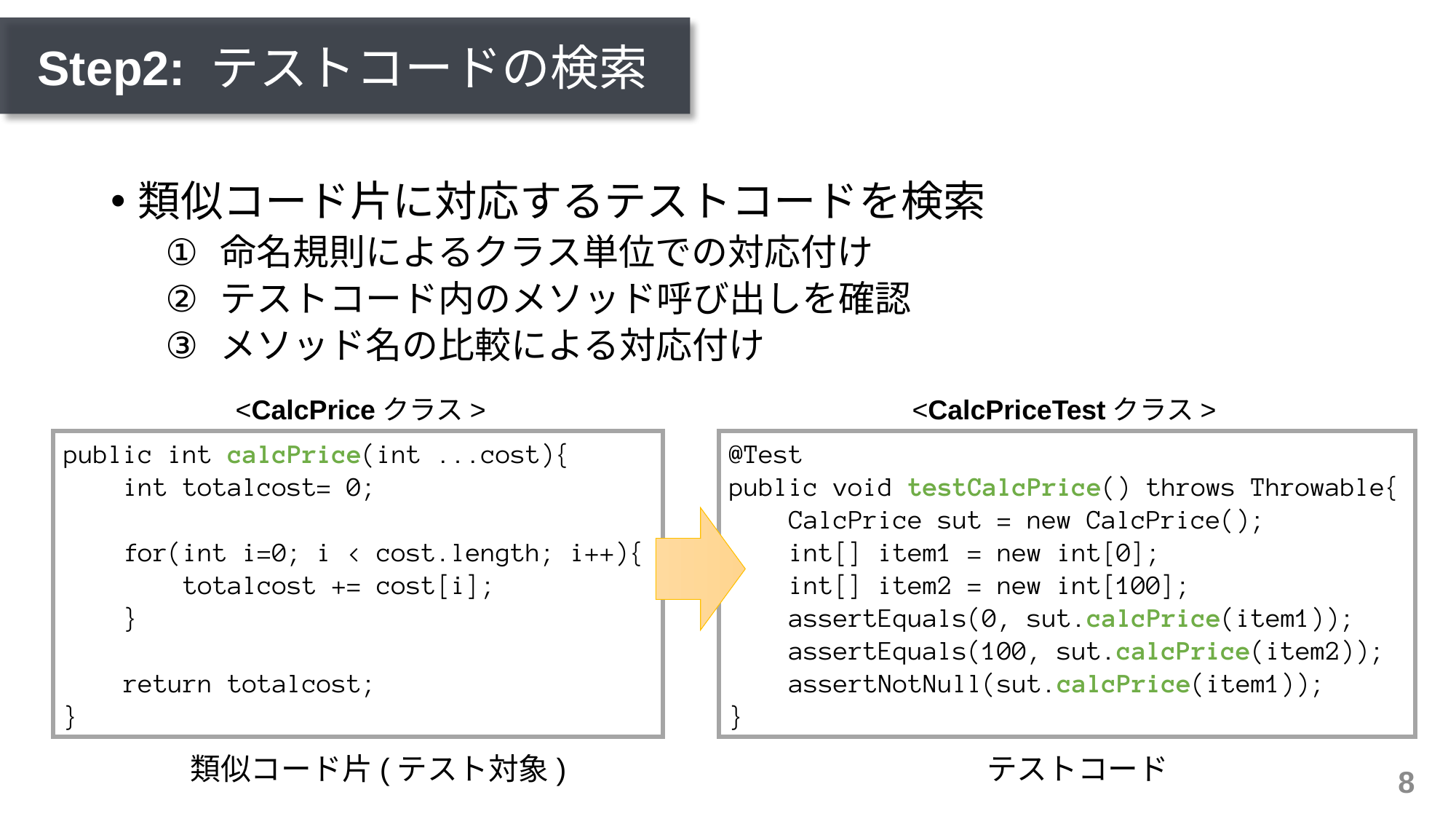

# Step2: テストコードの検索
類似コード片に対応するテストコードを検索
命名規則によるクラス単位での対応付け
テストコード内のメソッド呼び出しを確認
メソッド名の比較による対応付け

<CalcPriceクラス>
<CalcPriceTestクラス>
@Test
public void testCalcPrice() throws Throwable{
    CalcPrice sut = new CalcPrice();
    int[] item1 = new int[0];
    int[] item2 = new int[100];
    assertEquals(0, sut.calcPrice(item1));
    assertEquals(100, sut.calcPrice(item2));
    assertNotNull(sut.calcPrice(item1));
}
public int calcPrice(int ...cost){
    int totalcost= 0;

    for(int i=0; i < cost.length; i++){
        totalcost += cost[i];
    }

    return totalcost;
}

類似コード片(テスト対象)
テストコード